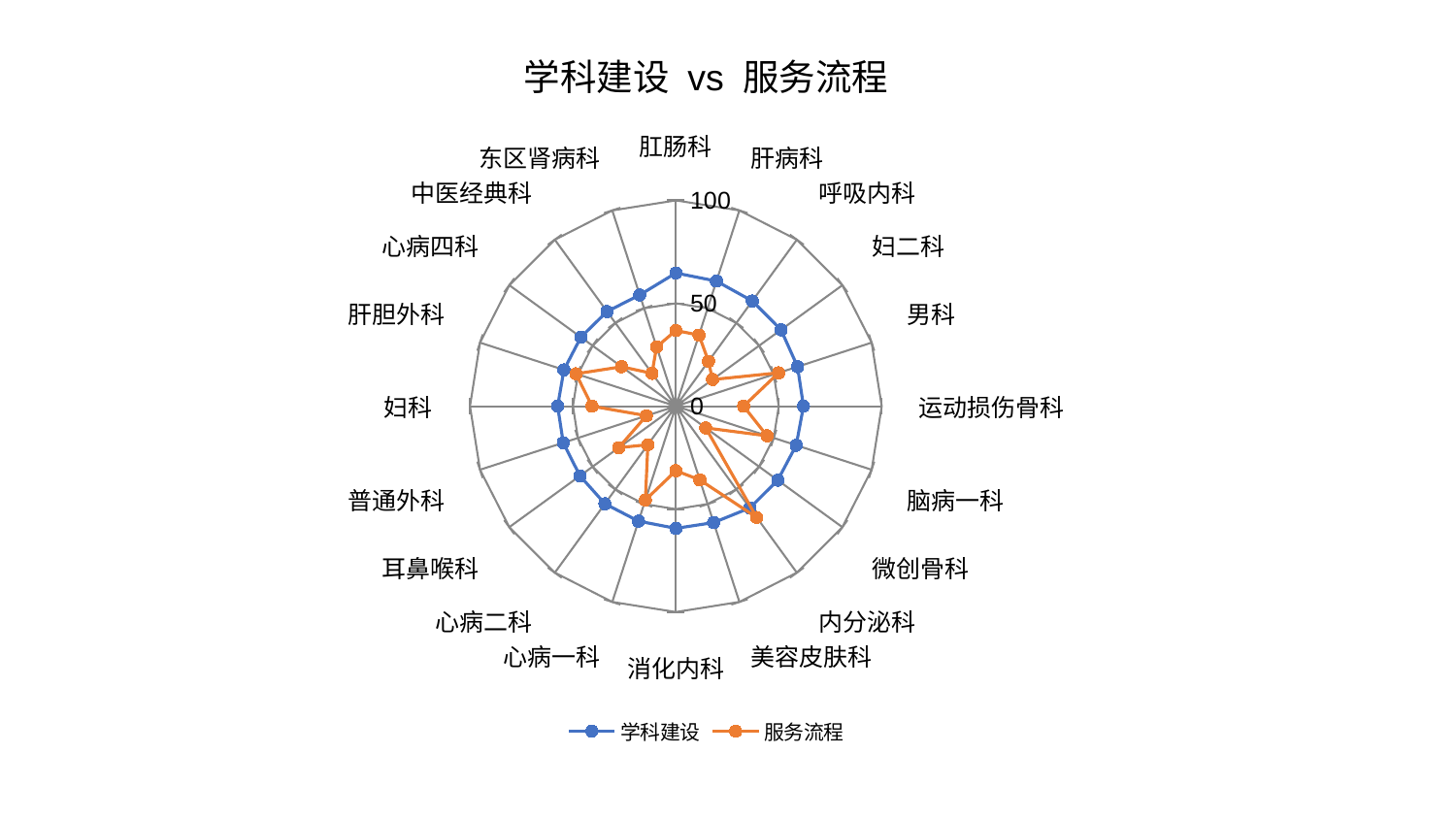

### Chart: 学科建设 vs 服务流程

| Category | 学科建设 | 服务流程 |
|---|---|---|
| 肛肠科 | 64.70502704977709 | 36.79532262899123 |
| 肝病科 | 63.888680918631486 | 36.32066370222839 |
| 呼吸内科 | 63.193868596329985 | 26.98307315092067 |
| 妇二科 | 63.174579340859175 | 22.040128304471256 |
| 男科 | 62.16696332074464 | 52.49944386246041 |
| 运动损伤骨科 | 62.00771975365041 | 32.9286466151945 |
| 脑病一科 | 61.4934687352056 | 46.59107366650095 |
| 微创骨科 | 61.18600884629828 | 17.957500803747838 |
| 内分泌科 | 61.14881233699916 | 66.82540878997554 |
| 美容皮肤科 | 59.46520972678397 | 37.65343395161537 |
| 消化内科 | 59.366861298035595 | 31.371157119823156 |
| 心病一科 | 58.7263887840355 | 47.926199301793524 |
| 心病二科 | 58.62473047095359 | 23.145143915305262 |
| 耳鼻喉科 | 57.5757223707084 | 34.336326125946954 |
| 普通外科 | 57.51558134387369 | 15.031237504426752 |
| 妇科 | 57.41419453482108 | 40.75452666468703 |
| 肝胆外科 | 57.16671502702316 | 50.9746631844492 |
| 心病四科 | 57.05341937768085 | 32.61566110955499 |
| 中医经典科 | 56.874564755647654 | 19.721560748865393 |
| 东区肾病科 | 56.82891781559769 | 30.2833425350537 |
18